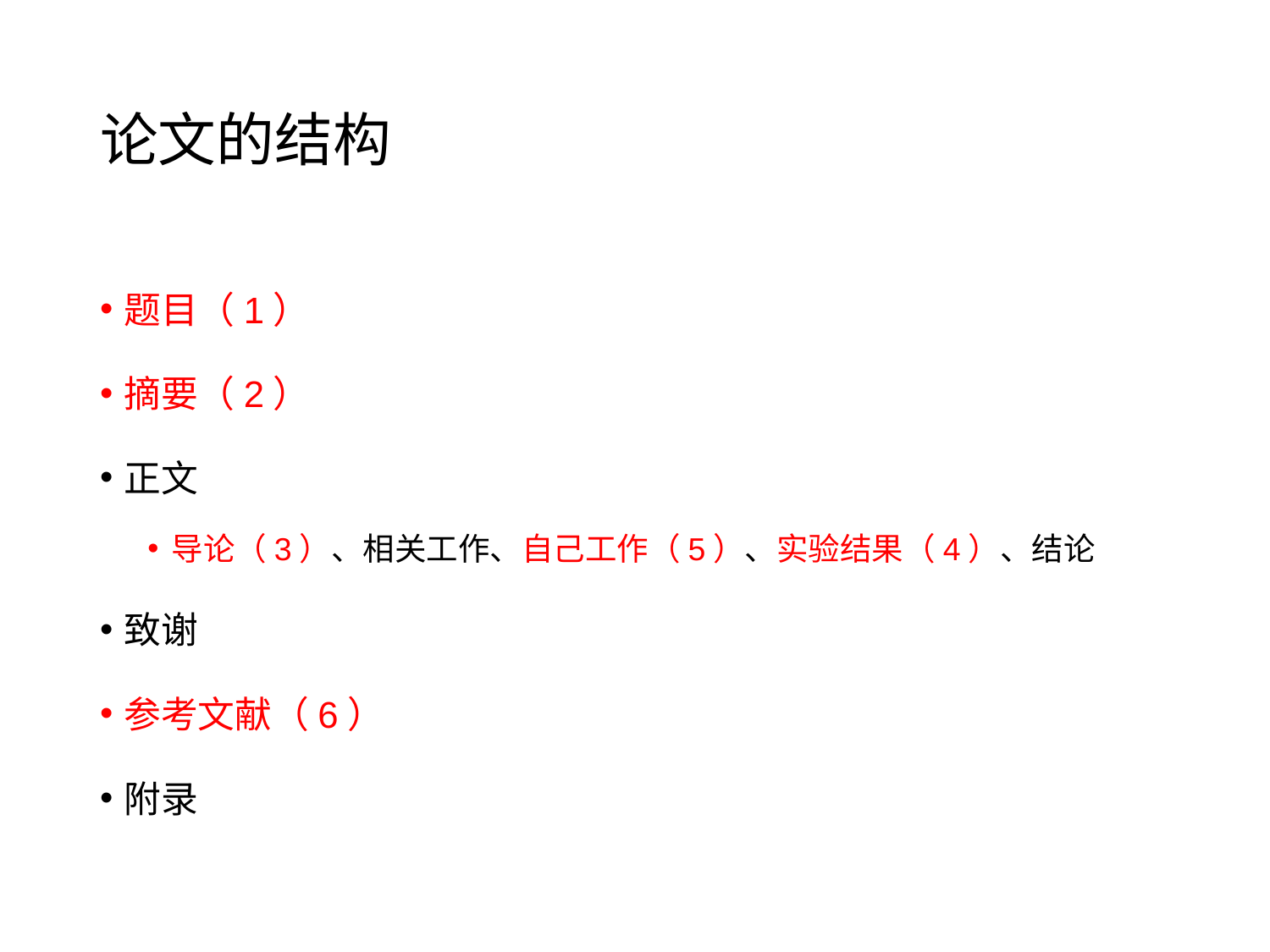

# 论文的结构
题目（1）
摘要（2）
正文
导论（3）、相关工作、自己工作（5）、实验结果（4）、结论
致谢
参考文献（6）
附录